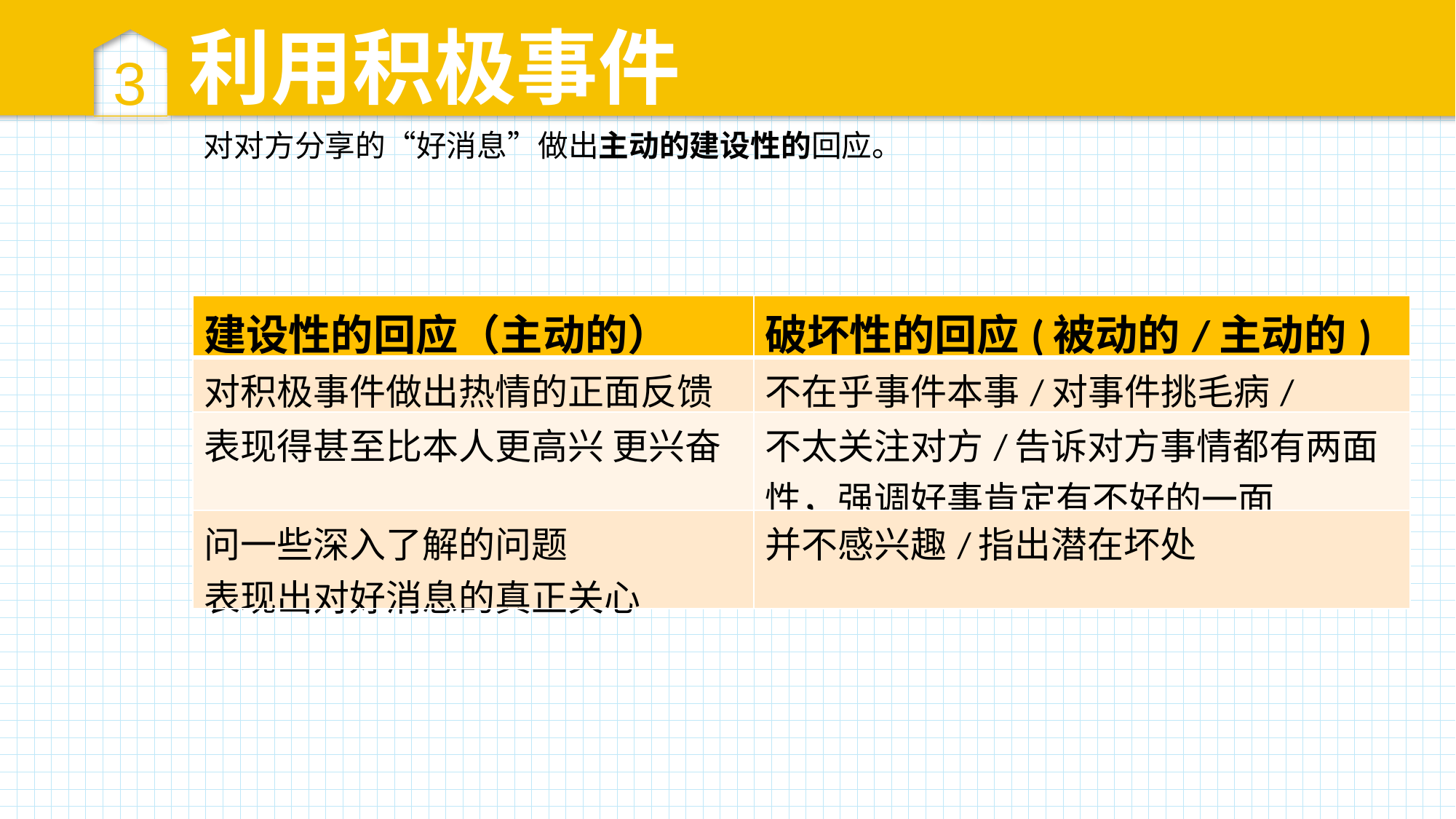

3
利用积极事件
对对方分享的“好消息”做出主动的建设性的回应。

| 建设性的回应（主动的） | 破坏性的回应(被动的/主动的) |
| --- | --- |
| 对积极事件做出热情的正面反馈 | 不在乎事件本事/对事件挑毛病/ |
| 表现得甚至比本人更高兴 更兴奋 | 不太关注对方/告诉对方事情都有两面性，强调好事肯定有不好的一面 |
| 问一些深入了解的问题 表现出对好消息的真正关心 | 并不感兴趣/指出潜在坏处 |